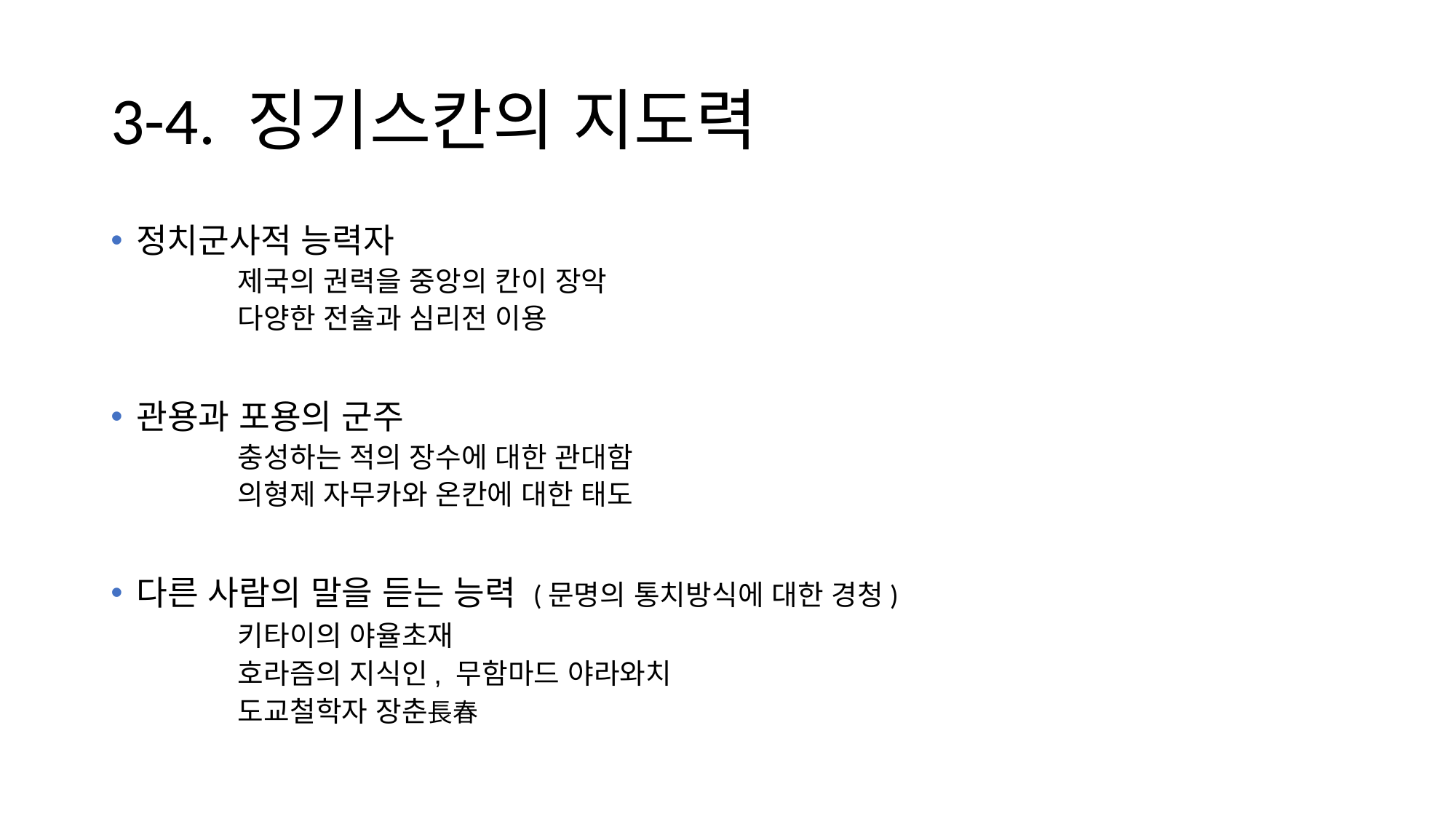

# 3-4. 징기스칸의 지도력
정치군사적 능력자
				제국의 권력을 중앙의 칸이 장악
				다양한 전술과 심리전 이용

관용과 포용의 군주
				충성하는 적의 장수에 대한 관대함
				의형제 자무카와 온칸에 대한 태도

다른 사람의 말을 듣는 능력 (문명의 통치방식에 대한 경청)
				키타이의 야율초재
				호라즘의 지식인, 무함마드 야라와치
				도교철학자 장춘長春